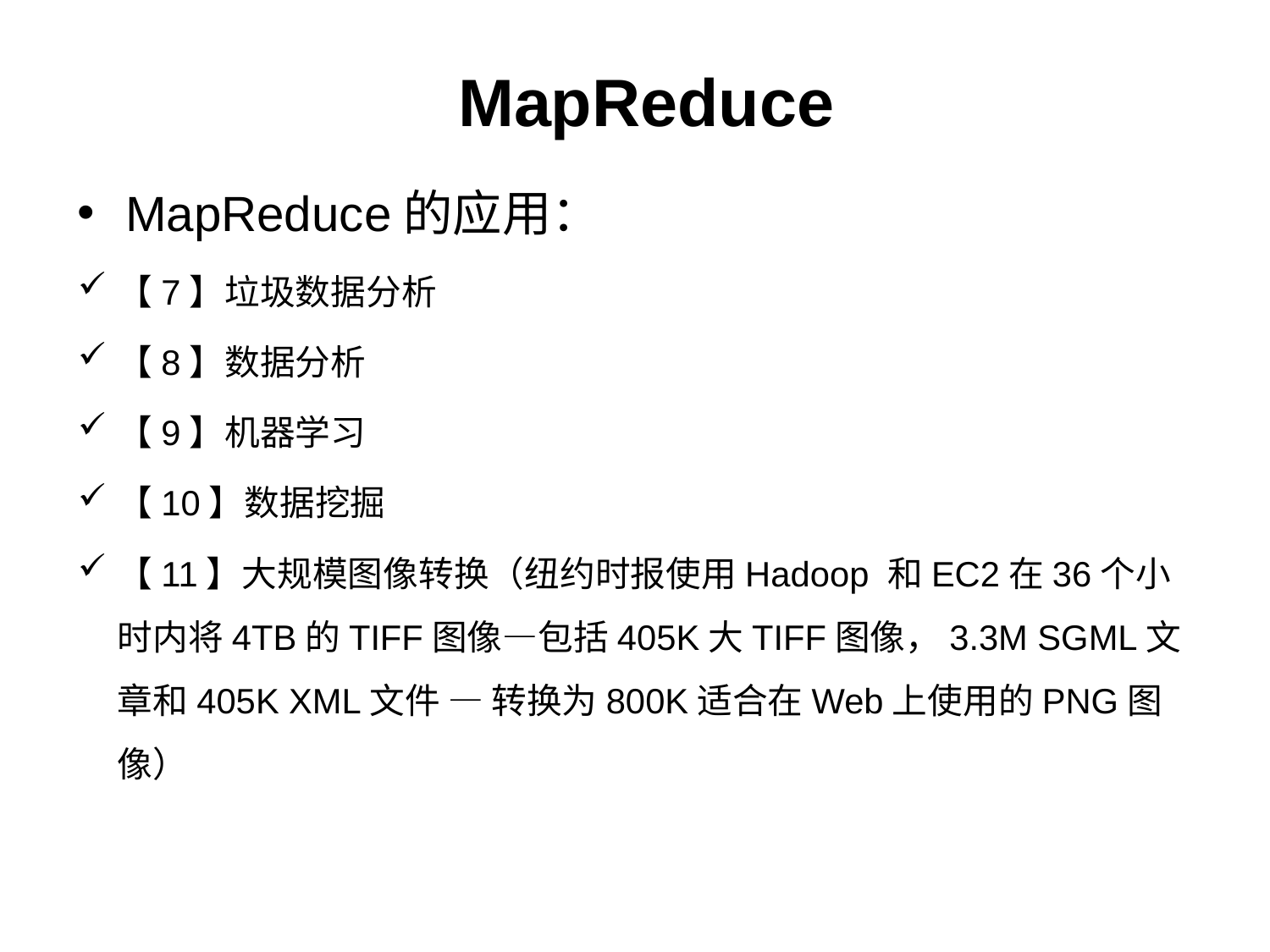

MapReduce
MapReduce的应用：
【7】垃圾数据分析
【8】数据分析
【9】机器学习
【10】数据挖掘
【11】大规模图像转换（纽约时报使用Hadoop 和EC2在36个小时内将4TB的TIFF图像—包括405K大TIFF图像，3.3M SGML文章和405K XML文件 — 转换为800K适合在Web上使用的PNG图像）